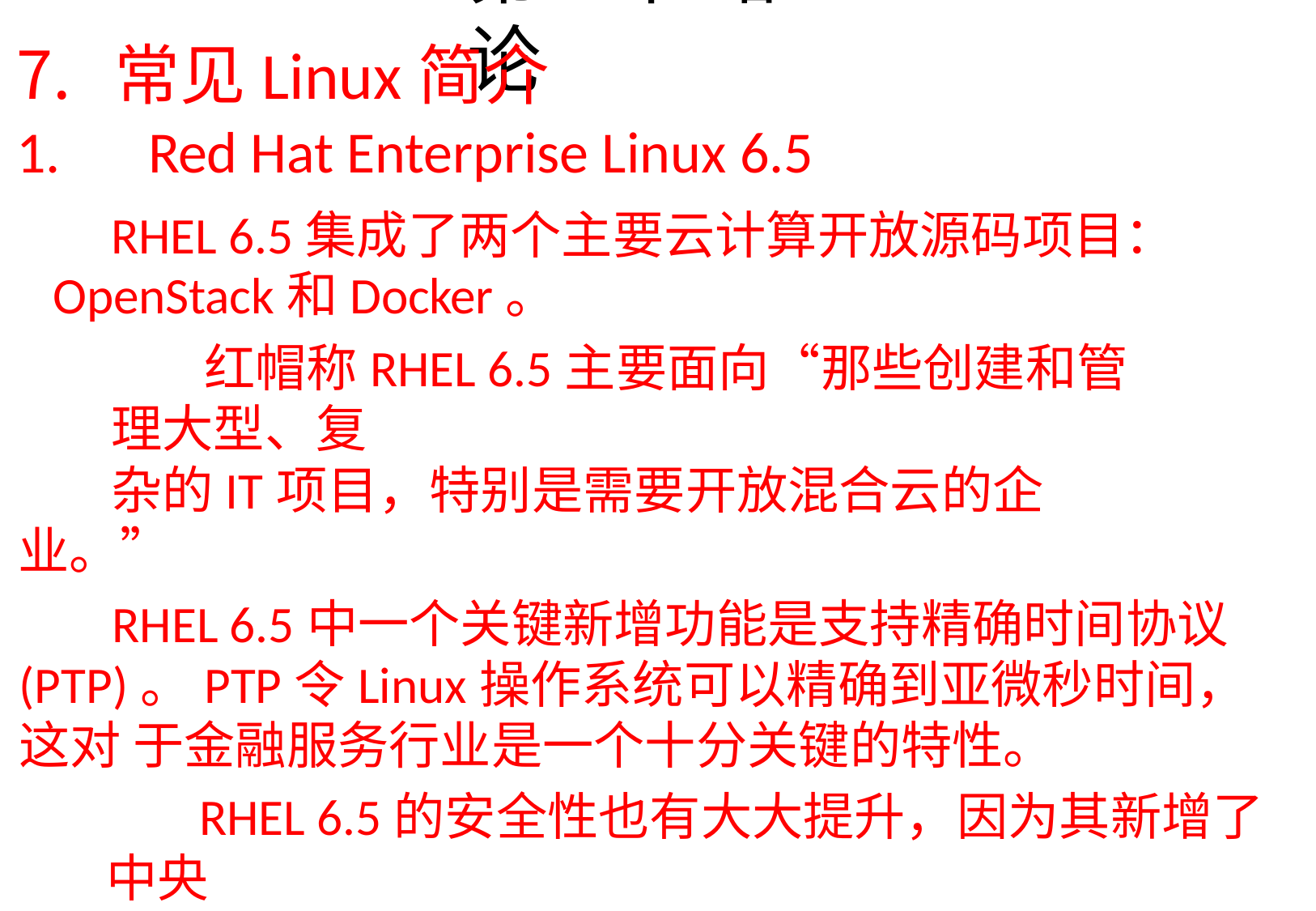

# 第1章 绪论
常见Linux简介
Red Hat Enterprise Linux 6.5
RHEL 6.5集成了两个主要云计算开放源码项目：  OpenStack和Docker。
红帽称RHEL 6.5主要面向“那些创建和管理大型、复
杂的IT项目，特别是需要开放混合云的企业。”
RHEL 6.5中一个关键新增功能是支持精确时间协议 (PTP)。PTP令Linux操作系统可以精确到亚微秒时间，这对 于金融服务行业是一个十分关键的特性。
RHEL 6.5的安全性也有大大提升，因为其新增了中央
集权的安全证书颁发机构(CA)系统。
RHEL 6.5的虚拟化功能也得到提升，允许在运行环境
中启用和禁用虚拟CPU(vCPU)。